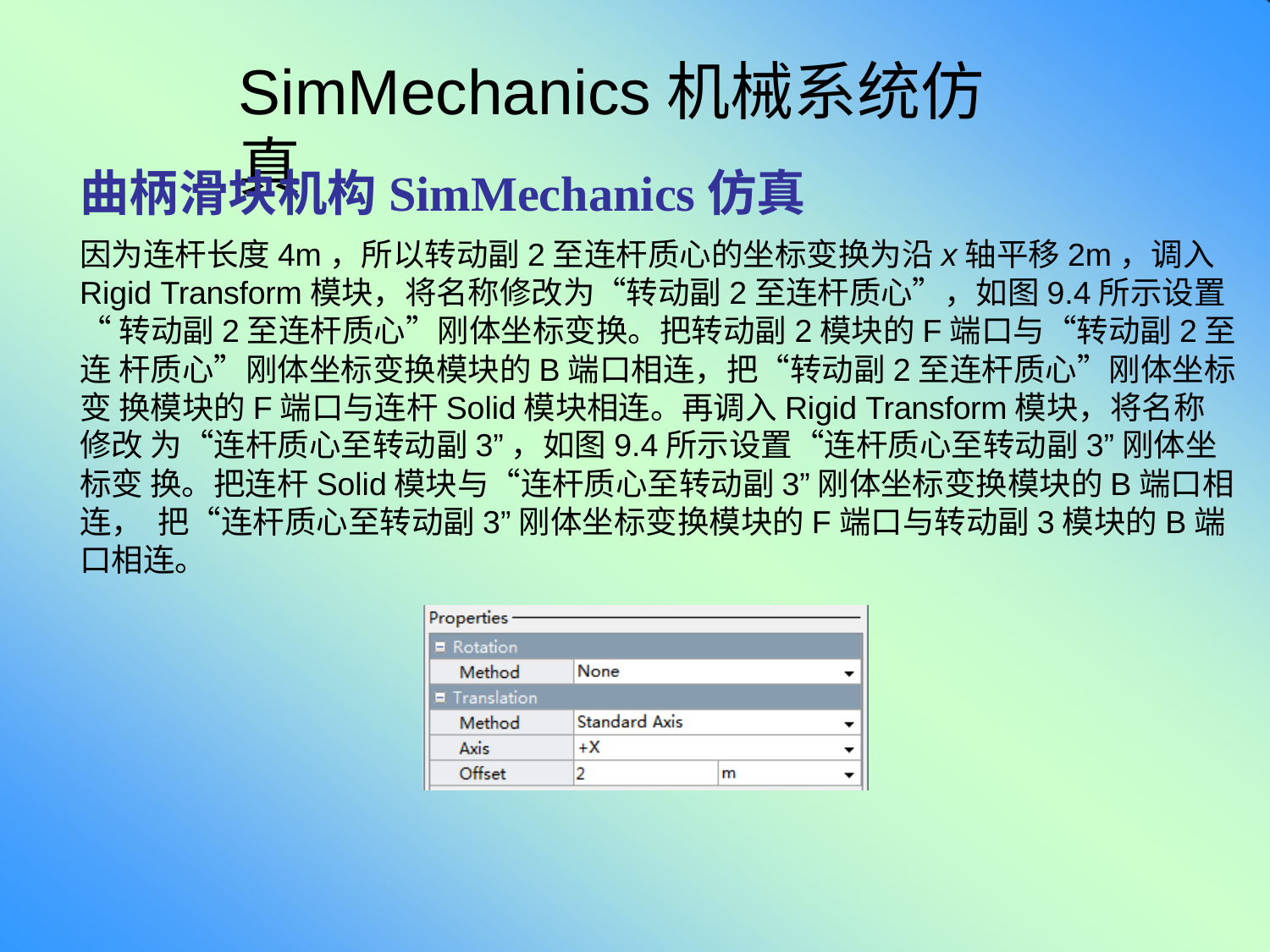

# SimMechanics机械系统仿真
曲柄滑块机构SimMechanics仿真
因为连杆长度4m，所以转动副2至连杆质心的坐标变换为沿x轴平移2m，调入
Rigid Transform模块，将名称修改为“转动副2至连杆质心”，如图9.4所示设置
“转动副2至连杆质心”刚体坐标变换。把转动副2模块的F端口与“转动副2至连 杆质心”刚体坐标变换模块的B端口相连，把“转动副2至连杆质心”刚体坐标变 换模块的F端口与连杆Solid模块相连。再调入Rigid Transform模块，将名称修改 为“连杆质心至转动副3”，如图9.4所示设置“连杆质心至转动副3”刚体坐标变 换。把连杆Solid模块与“连杆质心至转动副3”刚体坐标变换模块的B端口相连，  把“连杆质心至转动副3”刚体坐标变换模块的F端口与转动副3模块的B端口相连。